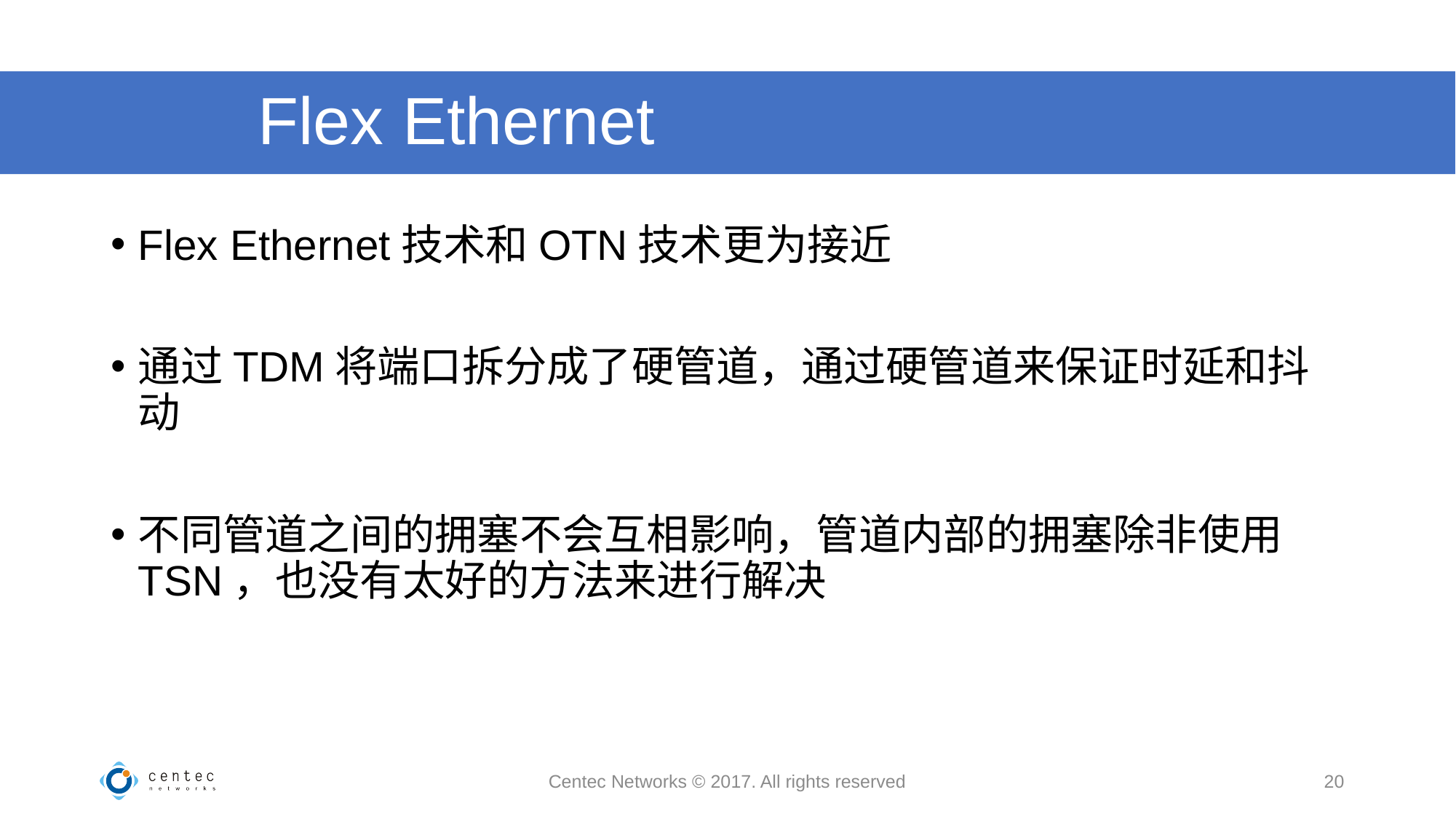

# Flex Ethernet
Flex Ethernet技术和OTN技术更为接近

通过TDM将端口拆分成了硬管道，通过硬管道来保证时延和抖动

不同管道之间的拥塞不会互相影响，管道内部的拥塞除非使用TSN，也没有太好的方法来进行解决
Centec Networks © 2017. All rights reserved
20